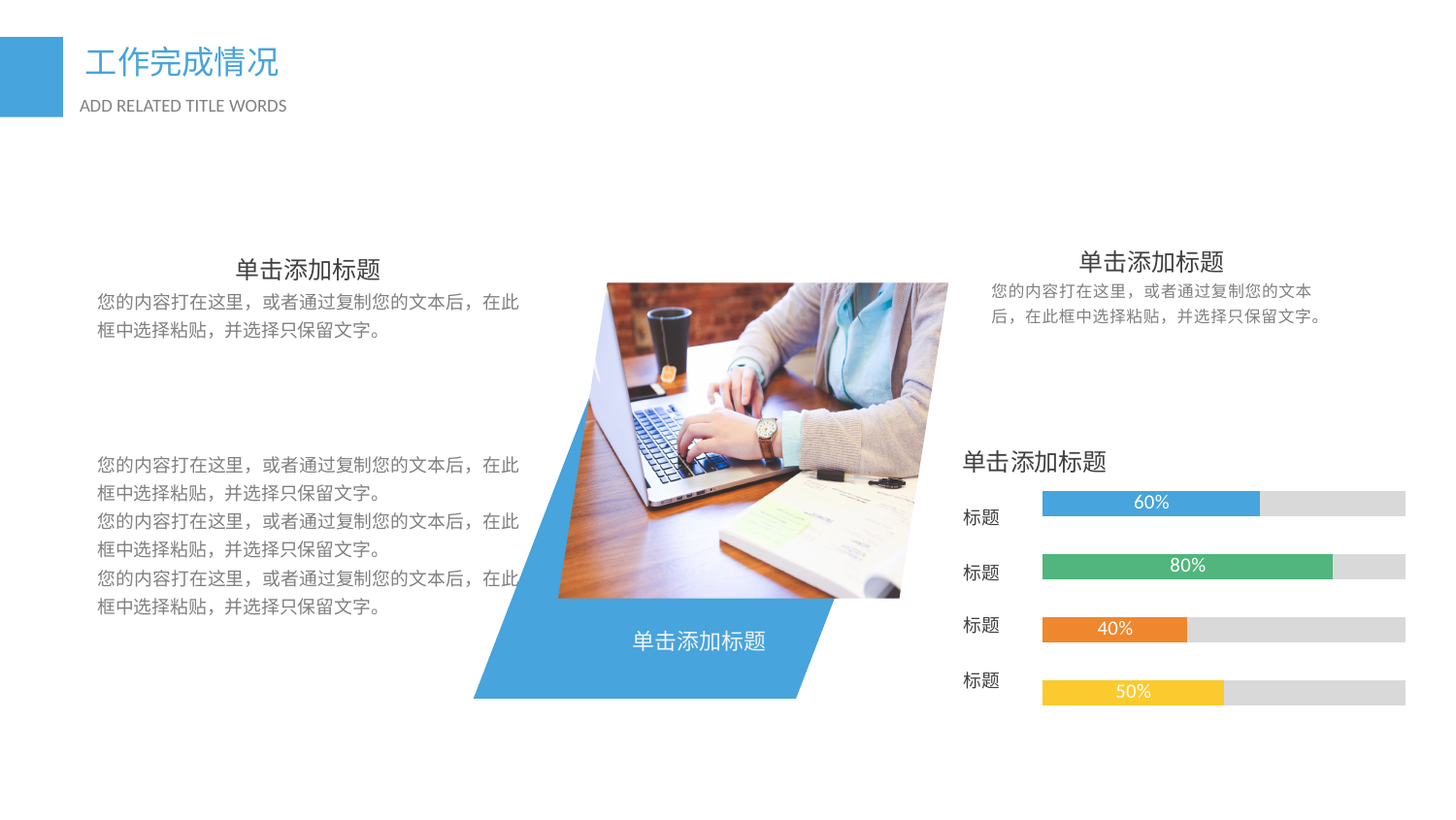

单击添加标题
您的内容打在这里，或者通过复制您的文本后，在此框中选择粘贴，并选择只保留文字。
单击添加标题
您的内容打在这里，或者通过复制您的文本后，在此框中选择粘贴，并选择只保留文字。

您的内容打在这里，或者通过复制您的文本后，在此框中选择粘贴，并选择只保留文字。
您的内容打在这里，或者通过复制您的文本后，在此框中选择粘贴，并选择只保留文字。
您的内容打在这里，或者通过复制您的文本后，在此框中选择粘贴，并选择只保留文字。
单击添加标题

### Chart

| Category | 系列 1 | 系列 2 |
|---|---|---|
| 类别 1 | 0.5 | 0.5 |
| 类别 2 | 0.4 | 0.6000000000000006 |
| 类别 3 | 0.8 | 0.2 |
| 类别 4 | 0.6000000000000006 | 0.4 |
标题
标题
标题
单击添加标题
标题